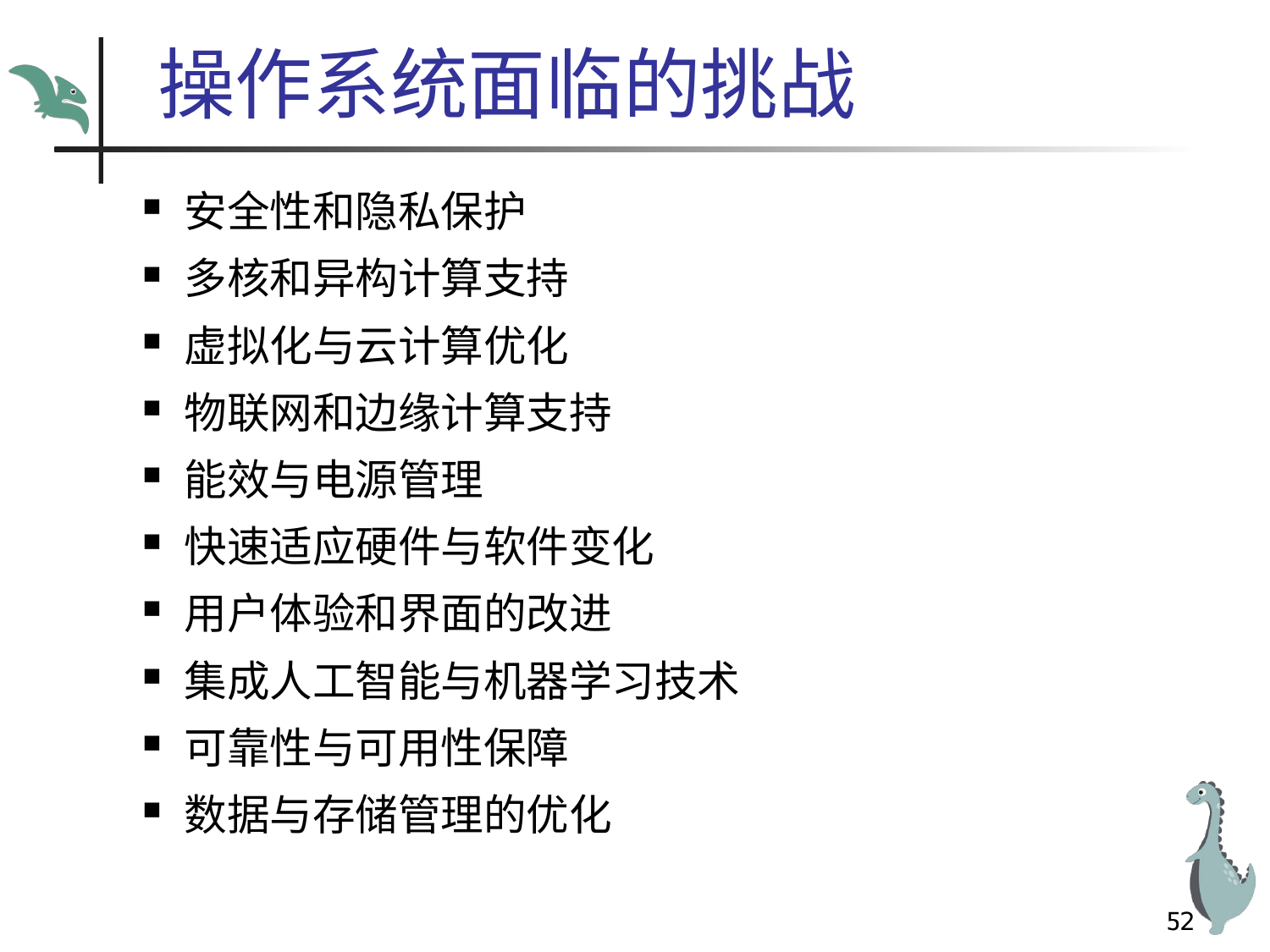

# 操作系统面临的挑战
安全性和隐私保护
多核和异构计算支持
虚拟化与云计算优化
物联网和边缘计算支持
能效与电源管理
快速适应硬件与软件变化
用户体验和界面的改进
集成人工智能与机器学习技术
可靠性与可用性保障
数据与存储管理的优化

52